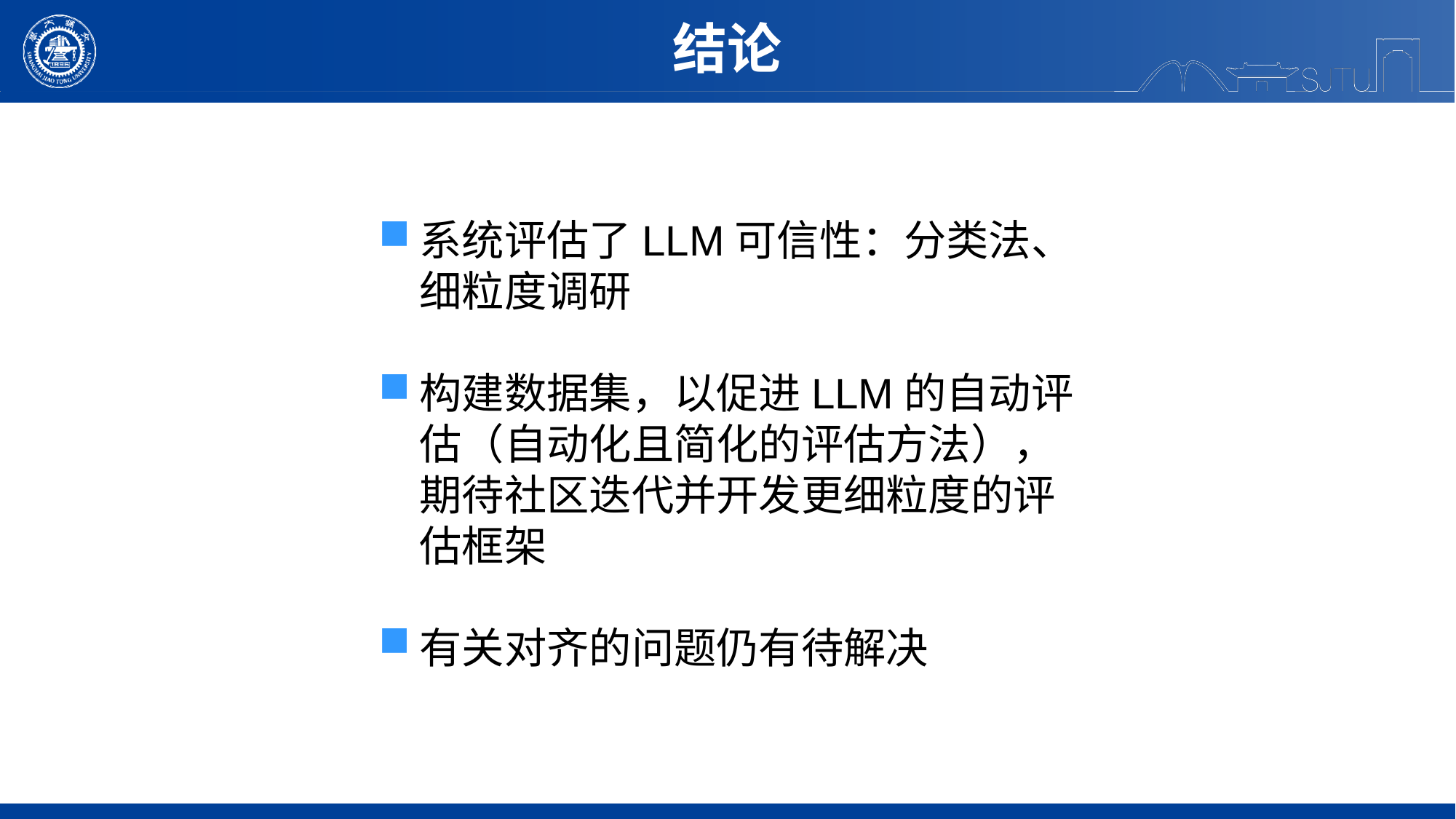

结论
系统评估了LLM可信性：分类法、细粒度调研

构建数据集，以促进LLM的自动评估（自动化且简化的评估方法），期待社区迭代并开发更细粒度的评估框架

有关对齐的问题仍有待解决